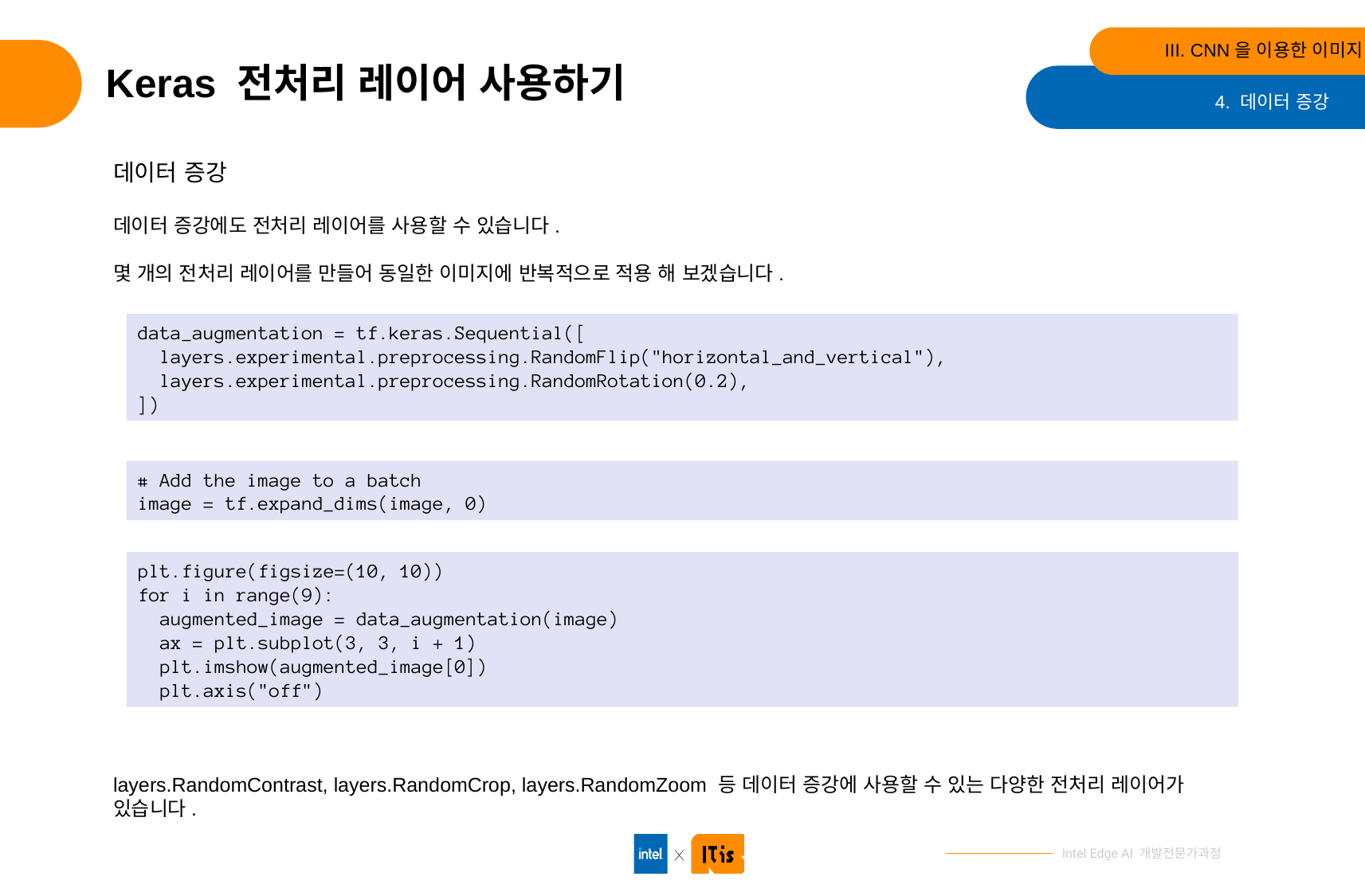

III. CNN을 이용한 이미지 분류
# Keras 전처리 레이어 사용하기
4. 데이터 증강

데이터 증강

데이터 증강에도 전처리 레이어를 사용할 수 있습니다.

몇 개의 전처리 레이어를 만들어 동일한 이미지에 반복적으로 적용 해 보겠습니다.
data_augmentation = tf.keras.Sequential([
  layers.experimental.preprocessing.RandomFlip("horizontal_and_vertical"),
  layers.experimental.preprocessing.RandomRotation(0.2),
])
# Add the image to a batch
image = tf.expand_dims(image, 0)
plt.figure(figsize=(10, 10))
for i in range(9):
  augmented_image = data_augmentation(image)
  ax = plt.subplot(3, 3, i + 1)
  plt.imshow(augmented_image[0])
  plt.axis("off")
layers.RandomContrast, layers.RandomCrop, layers.RandomZoom 등 데이터 증강에 사용할 수 있는 다양한 전처리 레이어가 있습니다.